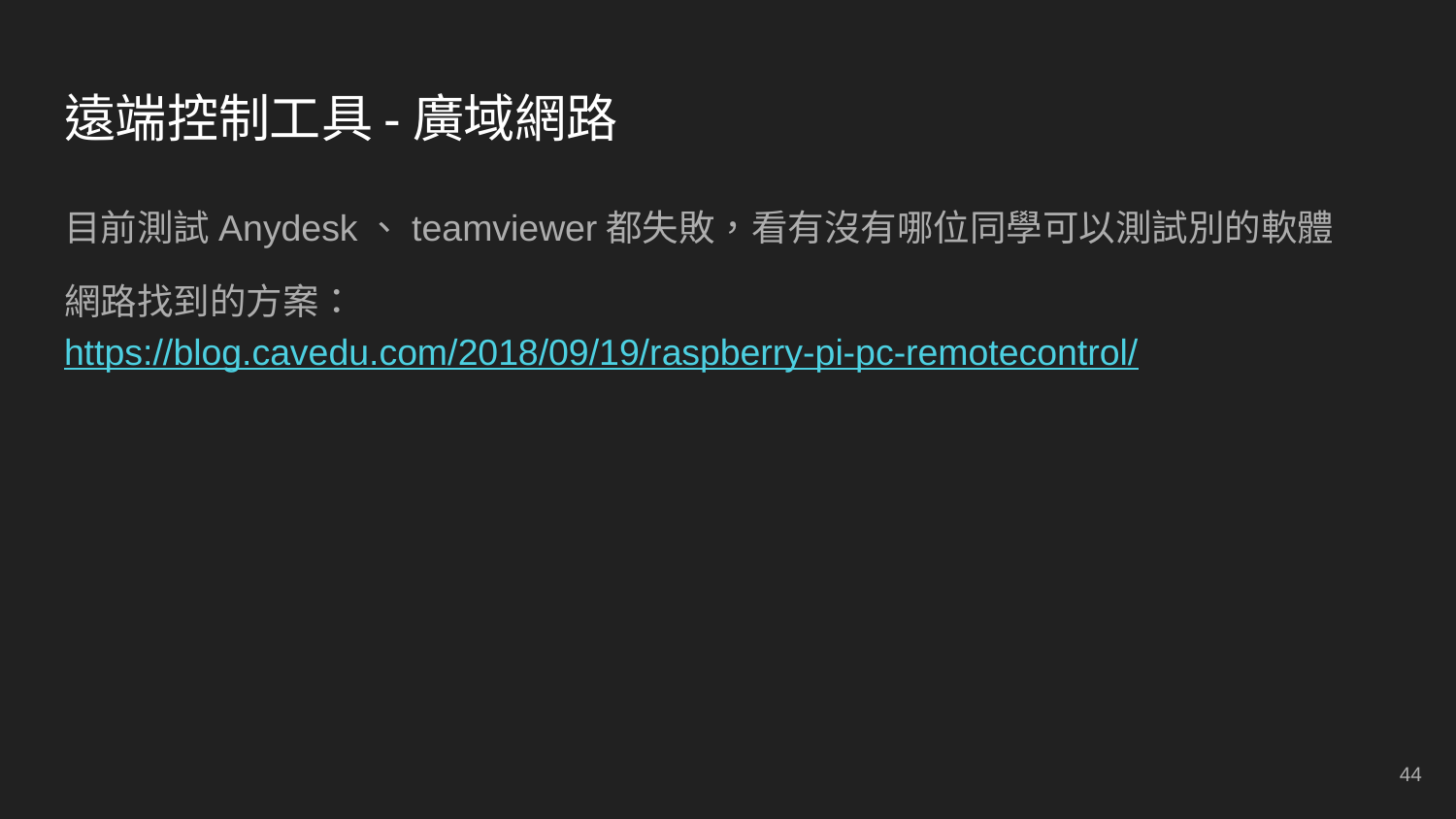

# 遠端控制工具-廣域網路
目前測試Anydesk、teamviewer都失敗，看有沒有哪位同學可以測試別的軟體
網路找到的方案：https://blog.cavedu.com/2018/09/19/raspberry-pi-pc-remotecontrol/

44